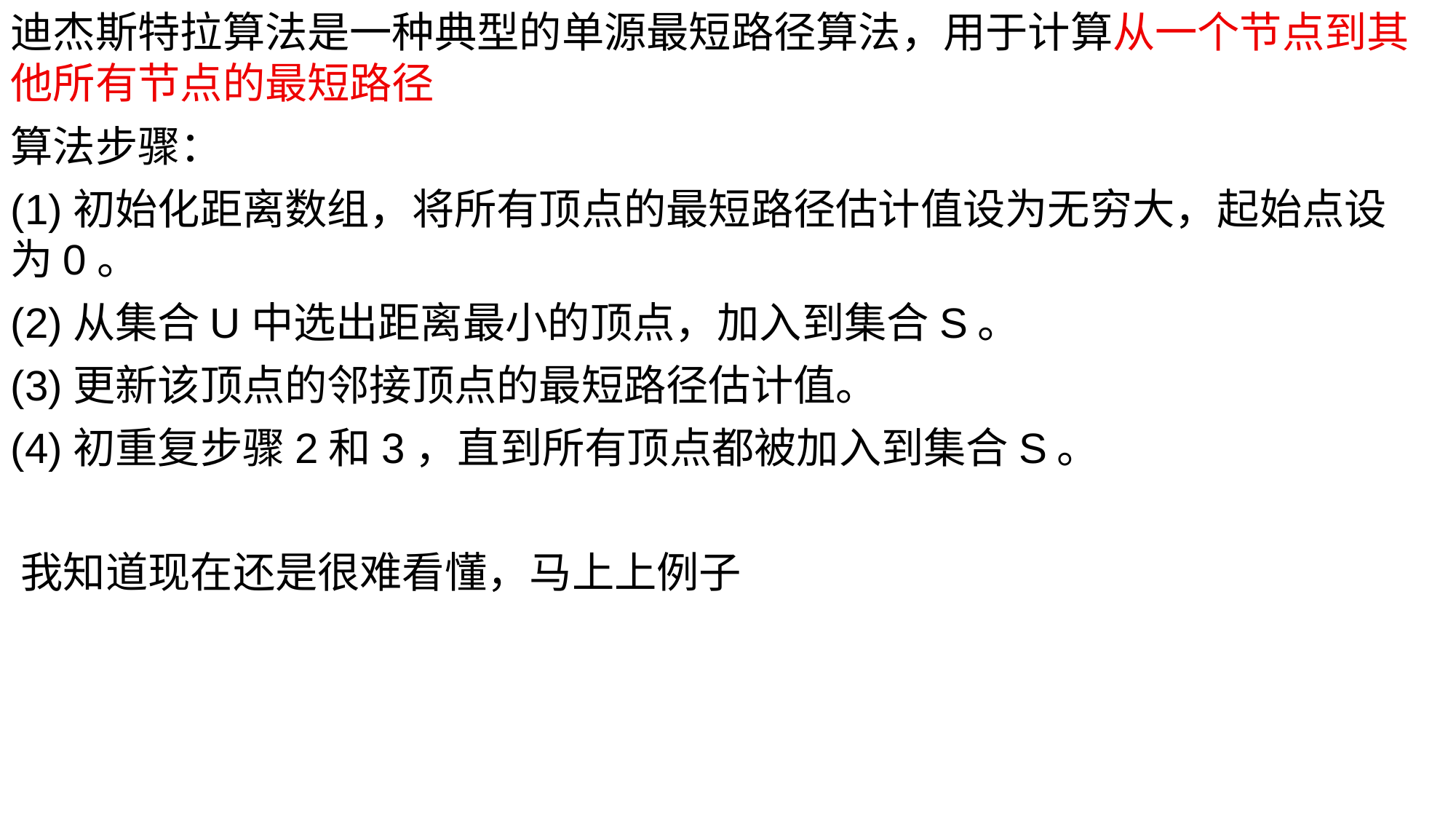

迪杰斯特拉算法是一种典型的单源最短路径算法，用于计算从一个节点到其他所有节点的最短路径
算法步骤：
(1)初始化距离数组，将所有顶点的最短路径估计值设为无穷大，起始点设为0。
(2)从集合U中选出距离最小的顶点，加入到集合S。
(3)更新该顶点的邻接顶点的最短路径估计值。
(4)初重复步骤2和3，直到所有顶点都被加入到集合S。
我知道现在还是很难看懂，马上上例子